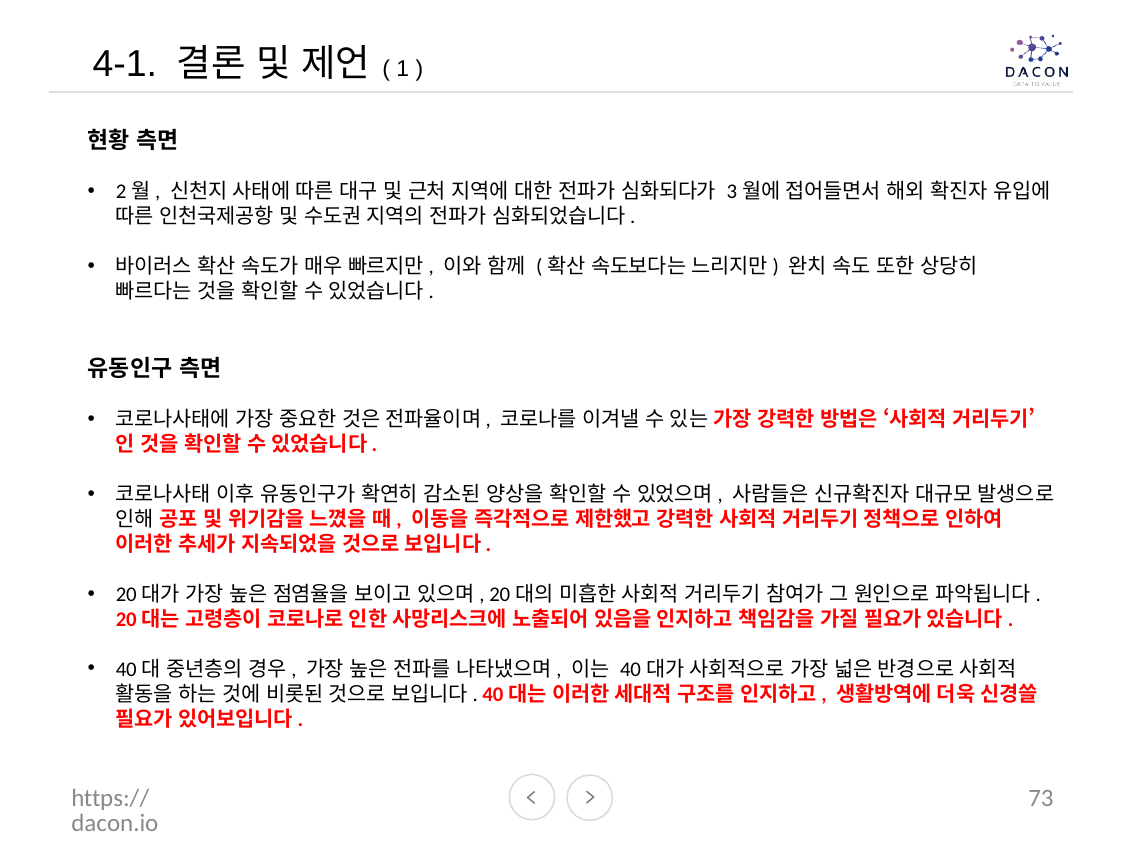

4-1. 결론 및 제언 ( 1 )

현황 측면

2월, 신천지 사태에 따른 대구 및 근처 지역에 대한 전파가 심화되다가 3월에 접어들면서 해외 확진자 유입에 따른 인천국제공항 및 수도권 지역의 전파가 심화되었습니다.

바이러스 확산 속도가 매우 빠르지만, 이와 함께 (확산 속도보다는 느리지만) 완치 속도 또한 상당히 빠르다는 것을 확인할 수 있었습니다.

유동인구 측면

코로나사태에 가장 중요한 것은 전파율이며, 코로나를 이겨낼 수 있는 가장 강력한 방법은 ‘사회적 거리두기’ 인 것을 확인할 수 있었습니다.

코로나사태 이후 유동인구가 확연히 감소된 양상을 확인할 수 있었으며, 사람들은 신규확진자 대규모 발생으로 인해 공포 및 위기감을 느꼈을 때, 이동을 즉각적으로 제한했고 강력한 사회적 거리두기 정책으로 인하여 이러한 추세가 지속되었을 것으로 보입니다.

20대가 가장 높은 점염율을 보이고 있으며, 20대의 미흡한 사회적 거리두기 참여가 그 원인으로 파악됩니다. 20대는 고령층이 코로나로 인한 사망리스크에 노출되어 있음을 인지하고 책임감을 가질 필요가 있습니다.

40대 중년층의 경우, 가장 높은 전파를 나타냈으며, 이는 40대가 사회적으로 가장 넓은 반경으로 사회적 활동을 하는 것에 비롯된 것으로 보입니다. 40대는 이러한 세대적 구조를 인지하고, 생활방역에 더욱 신경쓸 필요가 있어보입니다.
https://dacon.io
73